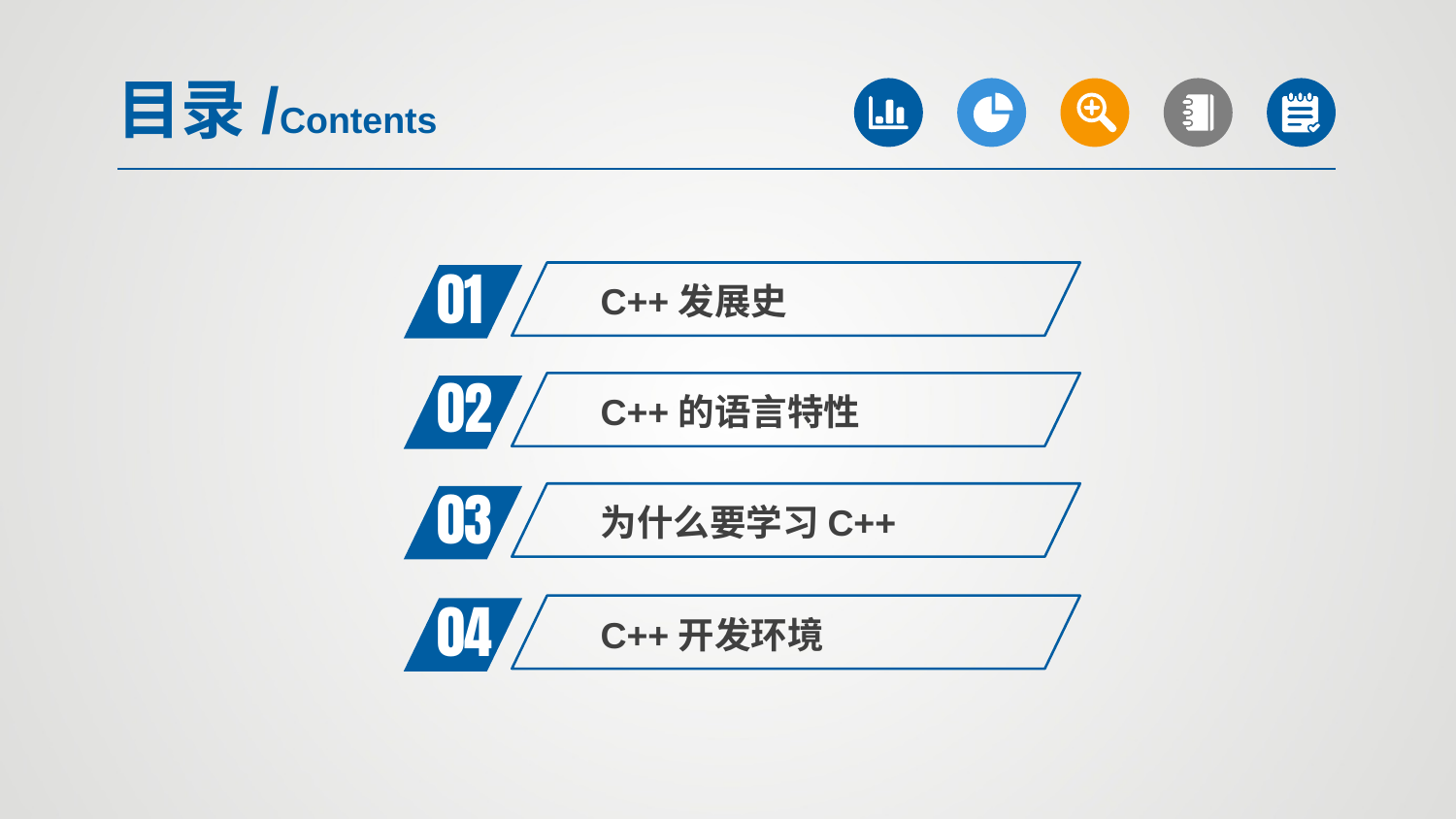

目录/Contents

01

C++发展史
02

C++的语言特性
03

为什么要学习C++
04

C++开发环境